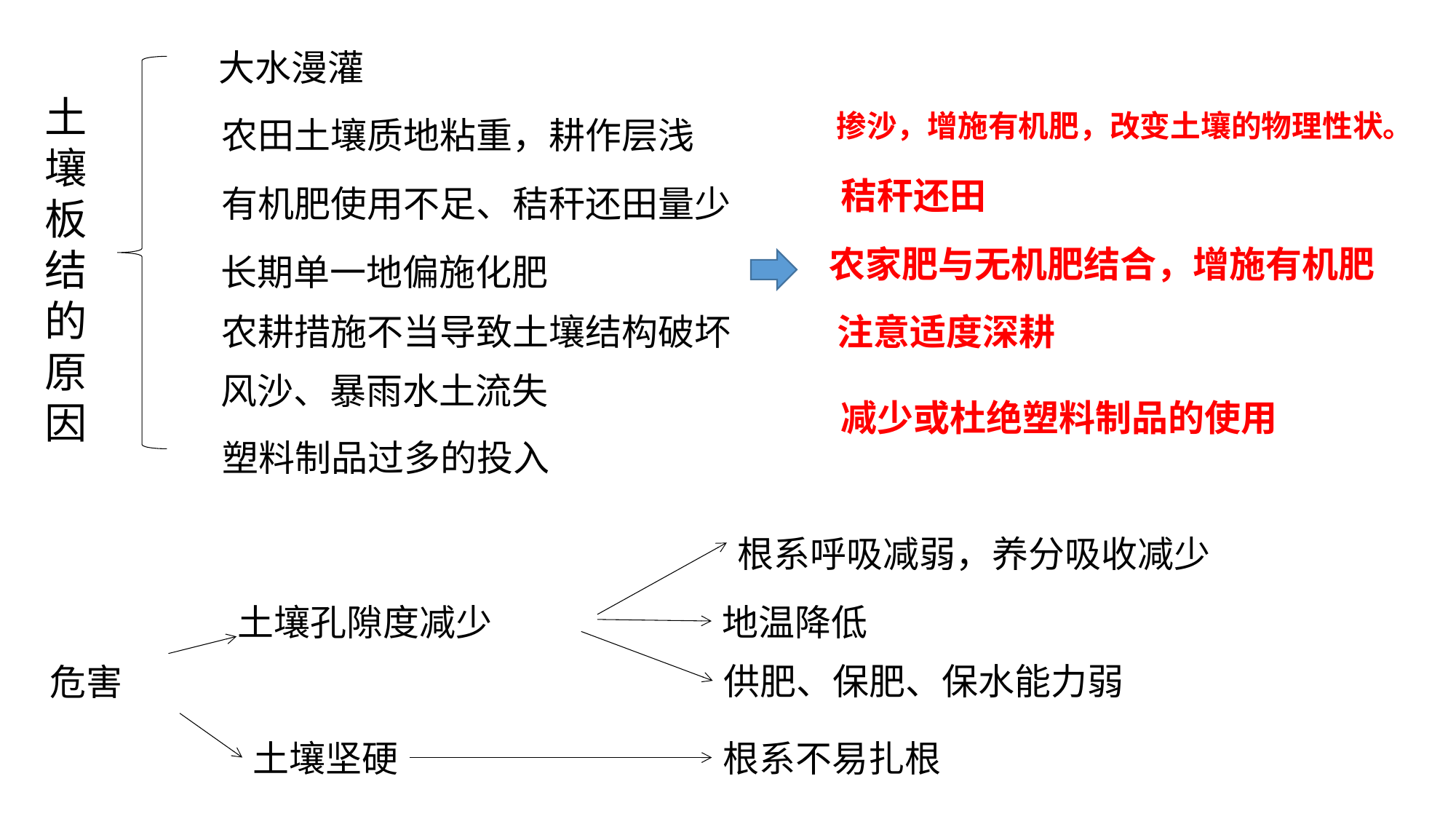

大水漫灌

土壤板结的原因
掺沙，增施有机肥，改变土壤的物理性状。
农田土壤质地粘重，耕作层浅
秸秆还田
有机肥使用不足、秸秆还田量少
农家肥与无机肥结合，增施有机肥
长期单一地偏施化肥

注意适度深耕
农耕措施不当导致土壤结构破坏
风沙、暴雨水土流失
减少或杜绝塑料制品的使用
塑料制品过多的投入
根系呼吸减弱，养分吸收减少
土壤孔隙度减少
地温降低
供肥、保肥、保水能力弱
土壤坚硬
根系不易扎根
危害